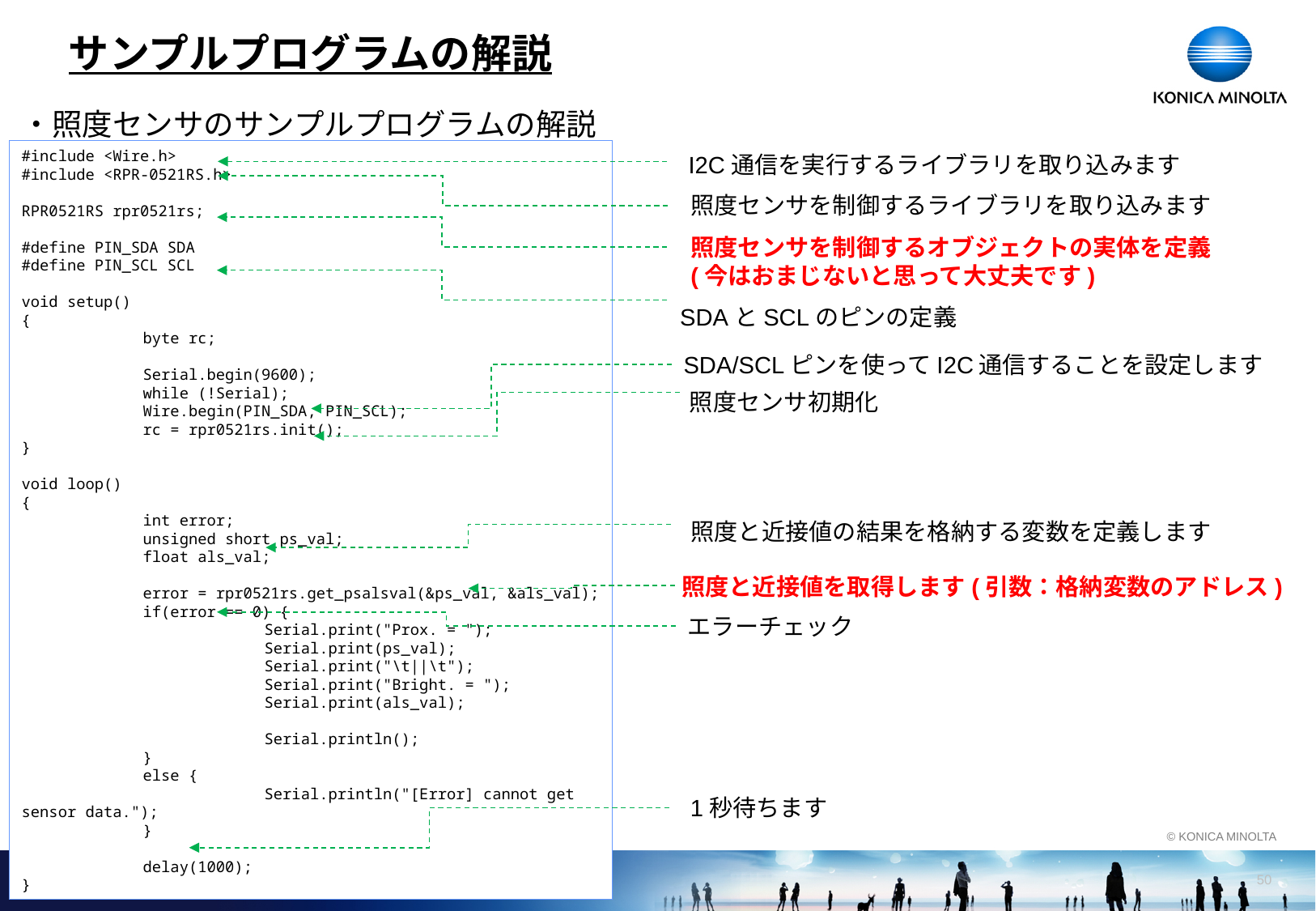

# サンプルプログラムの解説
・照度センサのサンプルプログラムの解説
#include <Wire.h>
#include <RPR-0521RS.h>

RPR0521RS rpr0521rs;

#define PIN_SDA SDA
#define PIN_SCL SCL

void setup()
{
	byte rc;

	Serial.begin(9600);
	while (!Serial);
	Wire.begin(PIN_SDA, PIN_SCL);
	rc = rpr0521rs.init();
}

void loop()
{
	int error;
	unsigned short ps_val;
	float als_val;

	error = rpr0521rs.get_psalsval(&ps_val, &als_val);
	if(error == 0) {
		Serial.print("Prox. = ");
		Serial.print(ps_val);
		Serial.print("\t||\t");
		Serial.print("Bright. = ");
		Serial.print(als_val);

		Serial.println();
	}
	else {
		Serial.println("[Error] cannot get sensor data.");
	}

	delay(1000);
}
I2C通信を実行するライブラリを取り込みます
照度センサを制御するライブラリを取り込みます
照度センサを制御するオブジェクトの実体を定義
(今はおまじないと思って大丈夫です)
SDAとSCLのピンの定義
SDA/SCLピンを使ってI2C通信することを設定します
照度センサ初期化
照度と近接値の結果を格納する変数を定義します
照度と近接値を取得します(引数：格納変数のアドレス)
エラーチェック
1秒待ちます
50